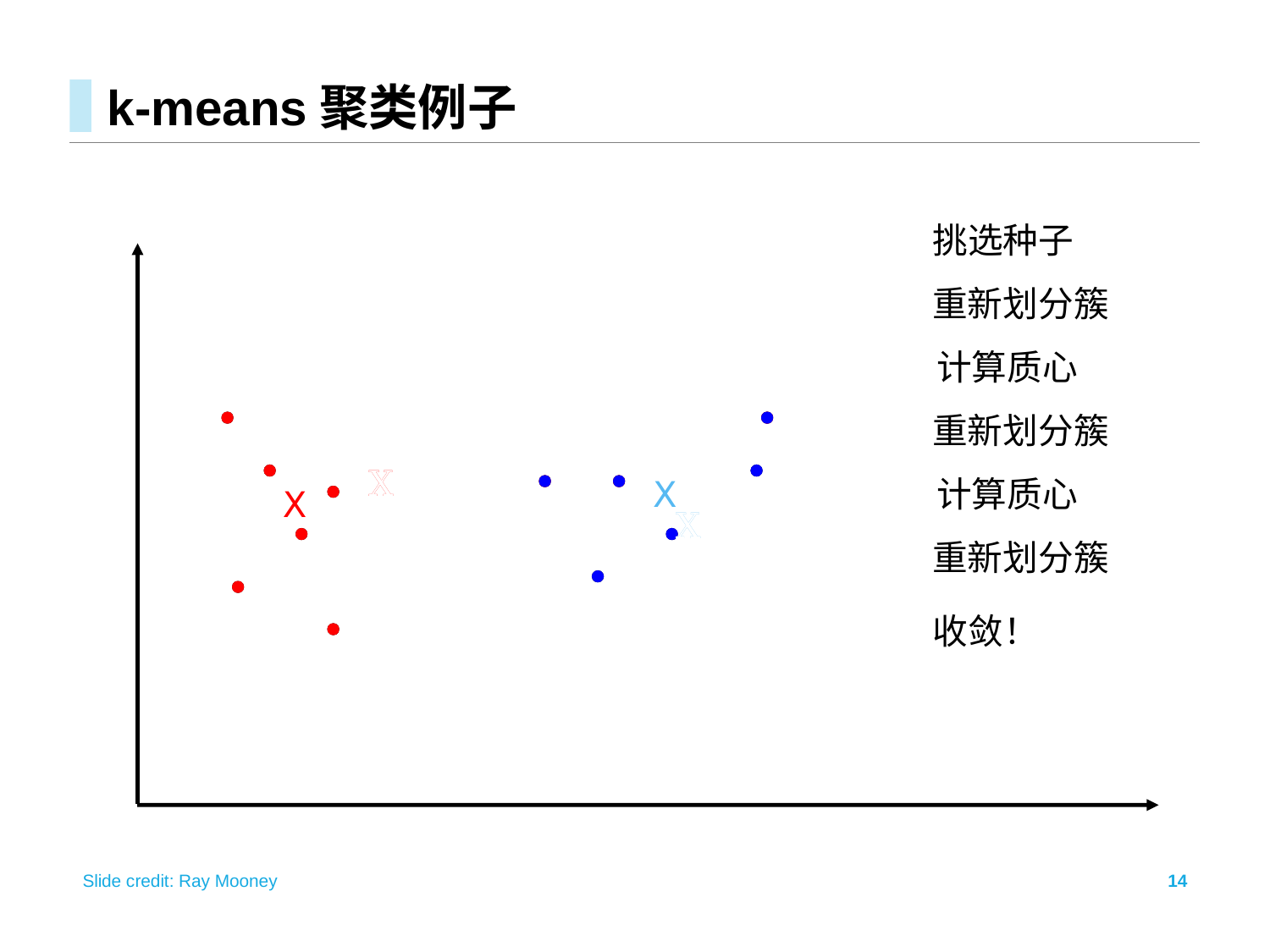

# k-means聚类例子
挑选种子

重新划分簇

计算质心
Ⅹ
Ⅹ
重新划分簇

Ⅹ
Ⅹ
计算质心
Ⅹ
Ⅹ

重新划分簇

收敛！

Slide credit: Ray Mooney
14